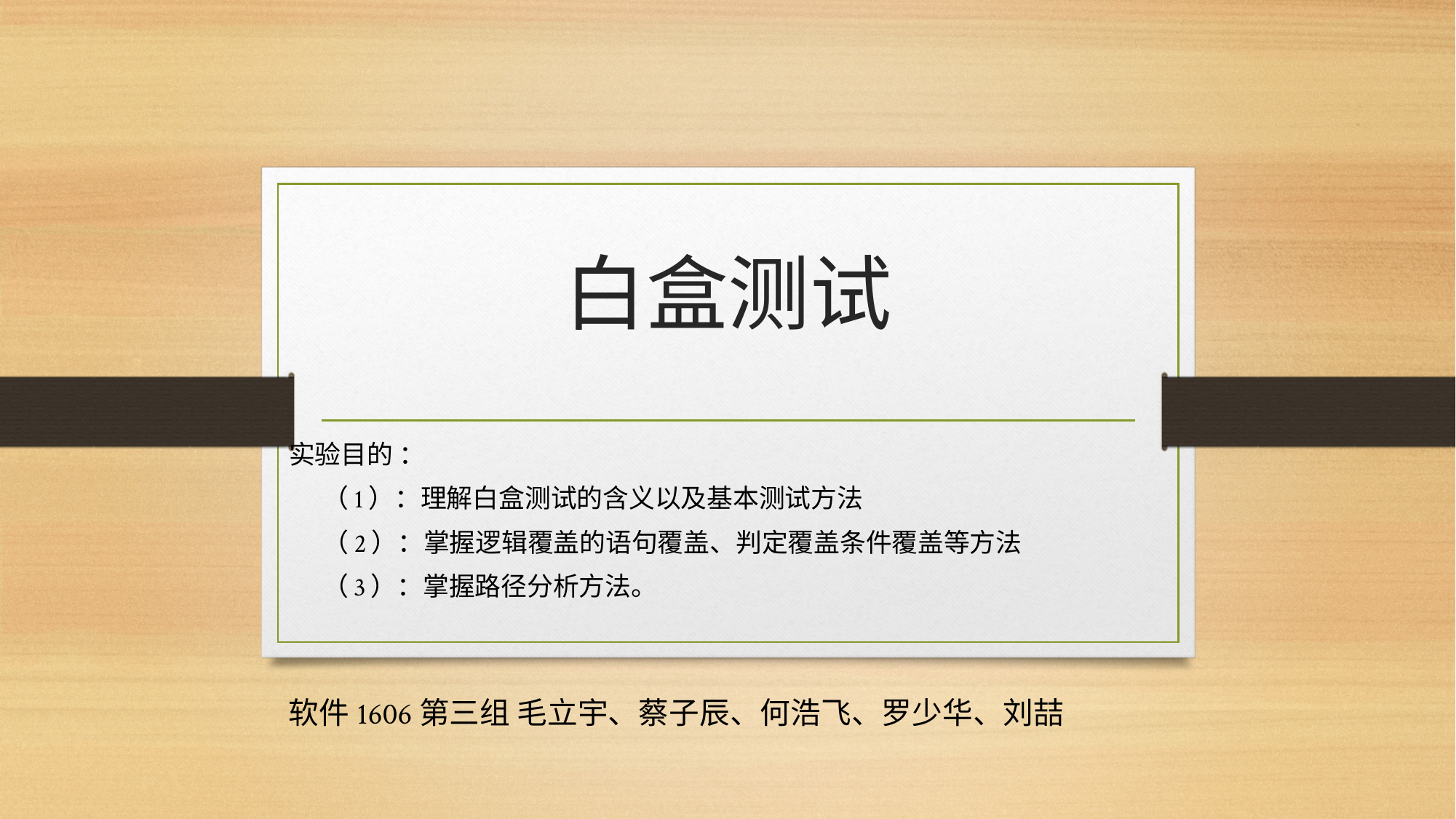

# 白盒测试
实验目的 ：
     （1）：理解白盒测试的含义以及基本测试方法
     （2）：掌握逻辑覆盖的语句覆盖、判定覆盖条件覆盖等方法
     （3）：掌握路径分析方法。
软件1606第三组 毛立宇、蔡子辰、何浩飞、罗少华、刘喆